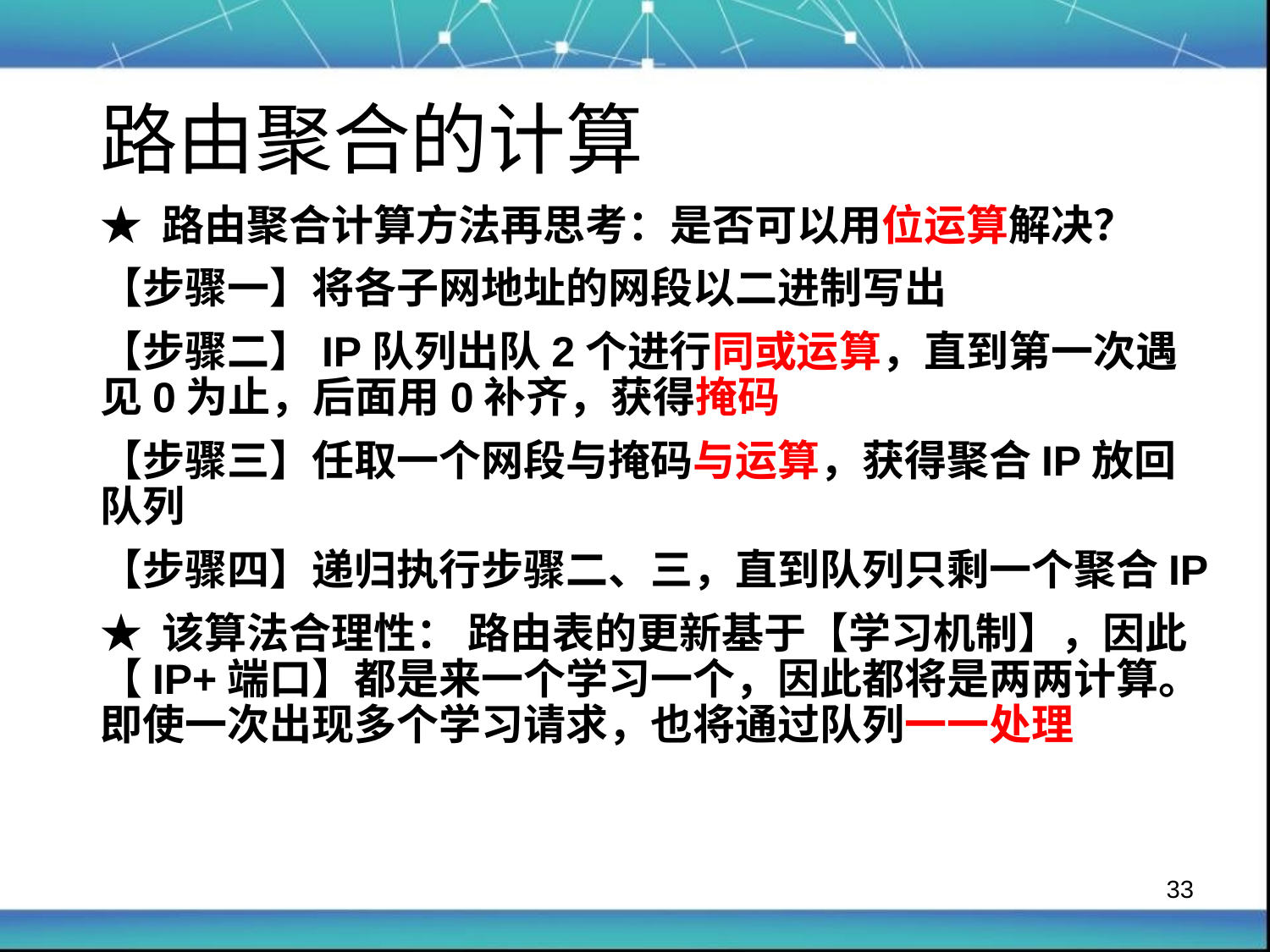

路由聚合的计算
★ 路由聚合计算方法再思考：是否可以用位运算解决？
【步骤一】将各子网地址的网段以二进制写出
【步骤二】IP队列出队2个进行同或运算，直到第一次遇见0为止，后面用0补齐，获得掩码
【步骤三】任取一个网段与掩码与运算，获得聚合IP放回队列
【步骤四】递归执行步骤二、三，直到队列只剩一个聚合IP
★ 该算法合理性： 路由表的更新基于【学习机制】，因此【IP+端口】都是来一个学习一个，因此都将是两两计算。即使一次出现多个学习请求，也将通过队列一一处理
33